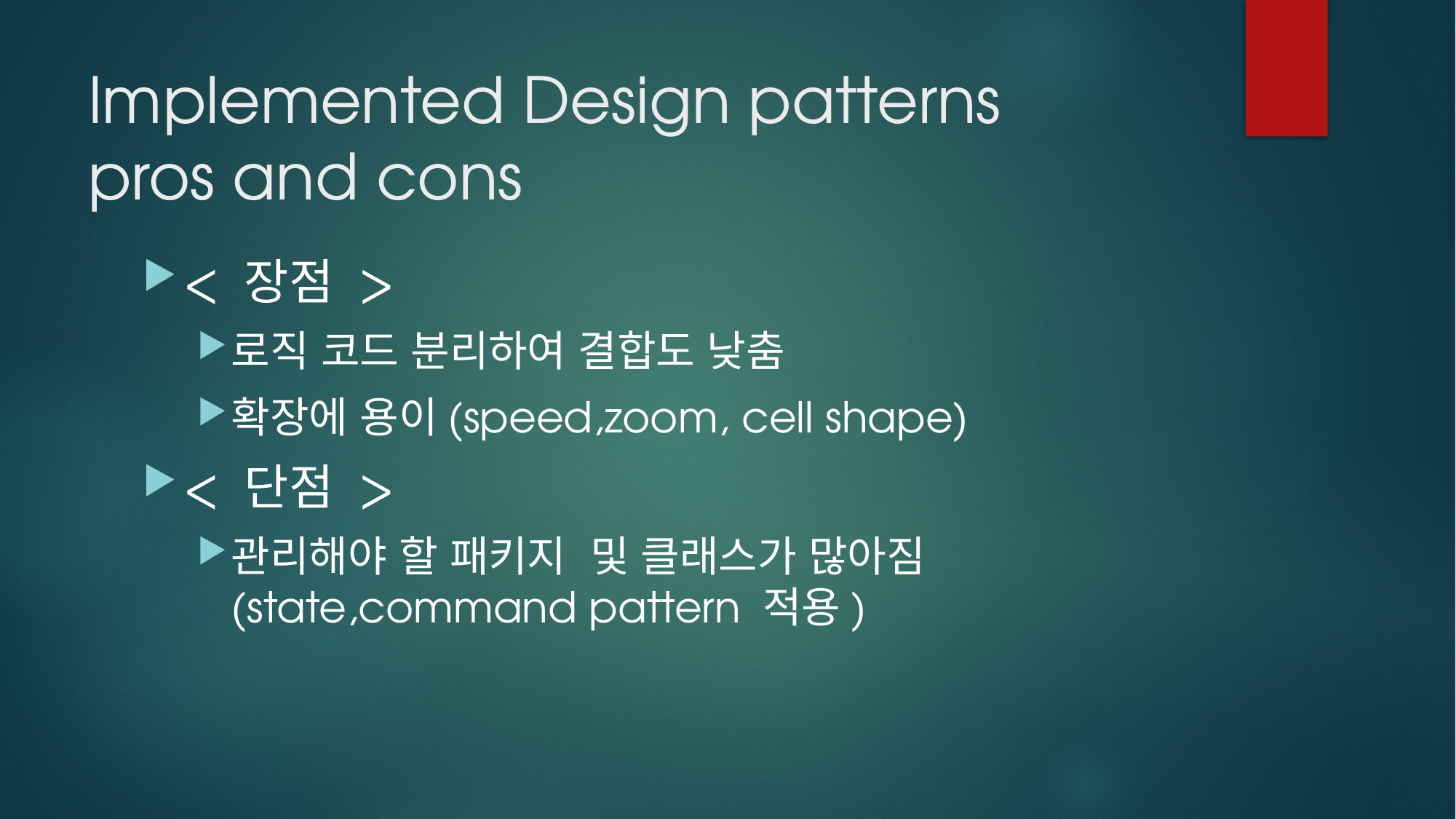

# Implemented Design patterns pros and cons
< 장점 >
로직 코드 분리하여 결합도 낮춤
확장에 용이(speed,zoom, cell shape)
< 단점 >
관리해야 할 패키지  및 클래스가 많아짐(state,command pattern 적용)